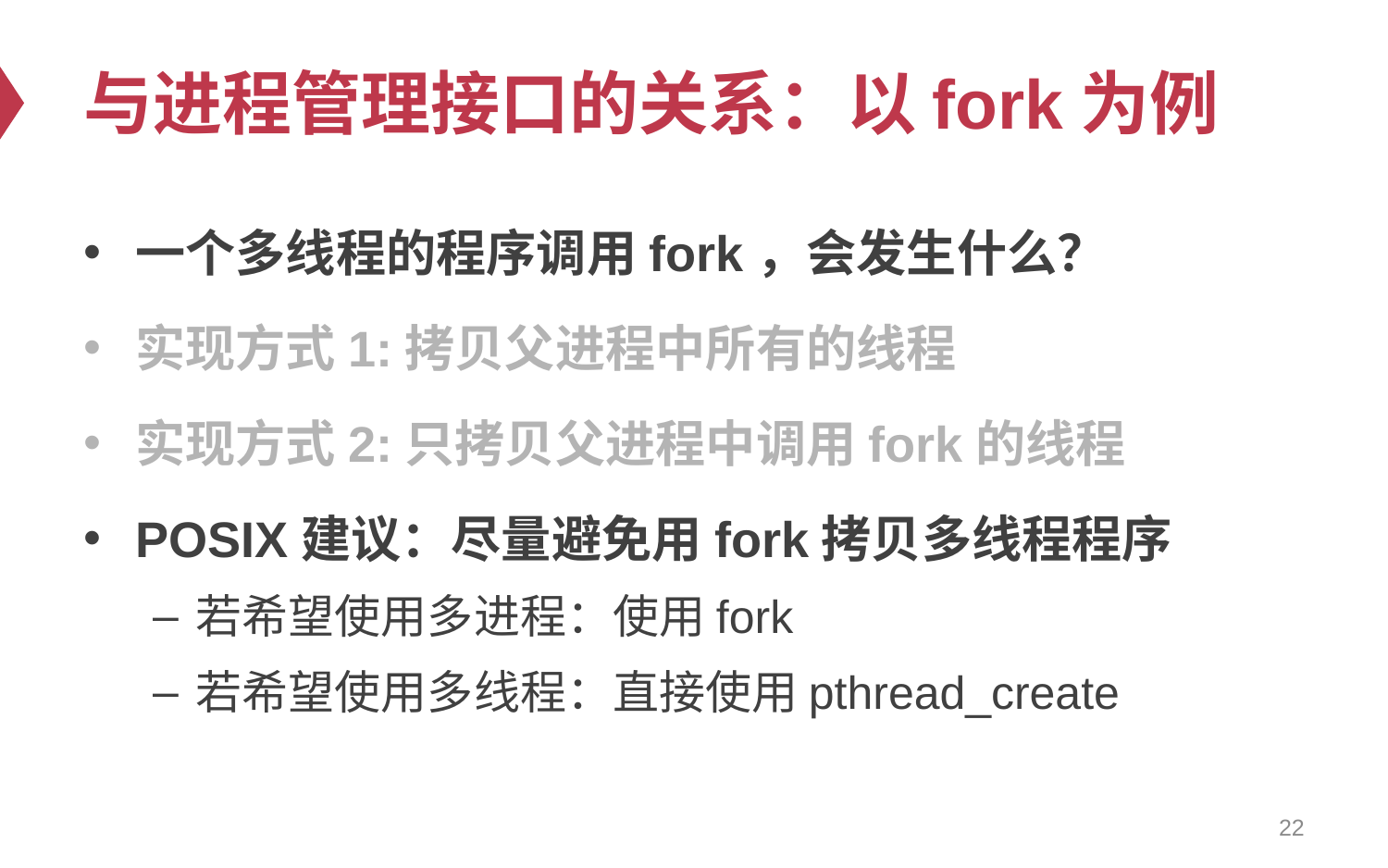

# 与进程管理接口的关系：以fork为例
一个多线程的程序调用fork，会发生什么？
实现方式1:拷贝父进程中所有的线程
实现方式2:只拷贝父进程中调用fork的线程
POSIX建议：尽量避免用fork拷贝多线程程序
若希望使用多进程：使用fork
若希望使用多线程：直接使用pthread_create

22